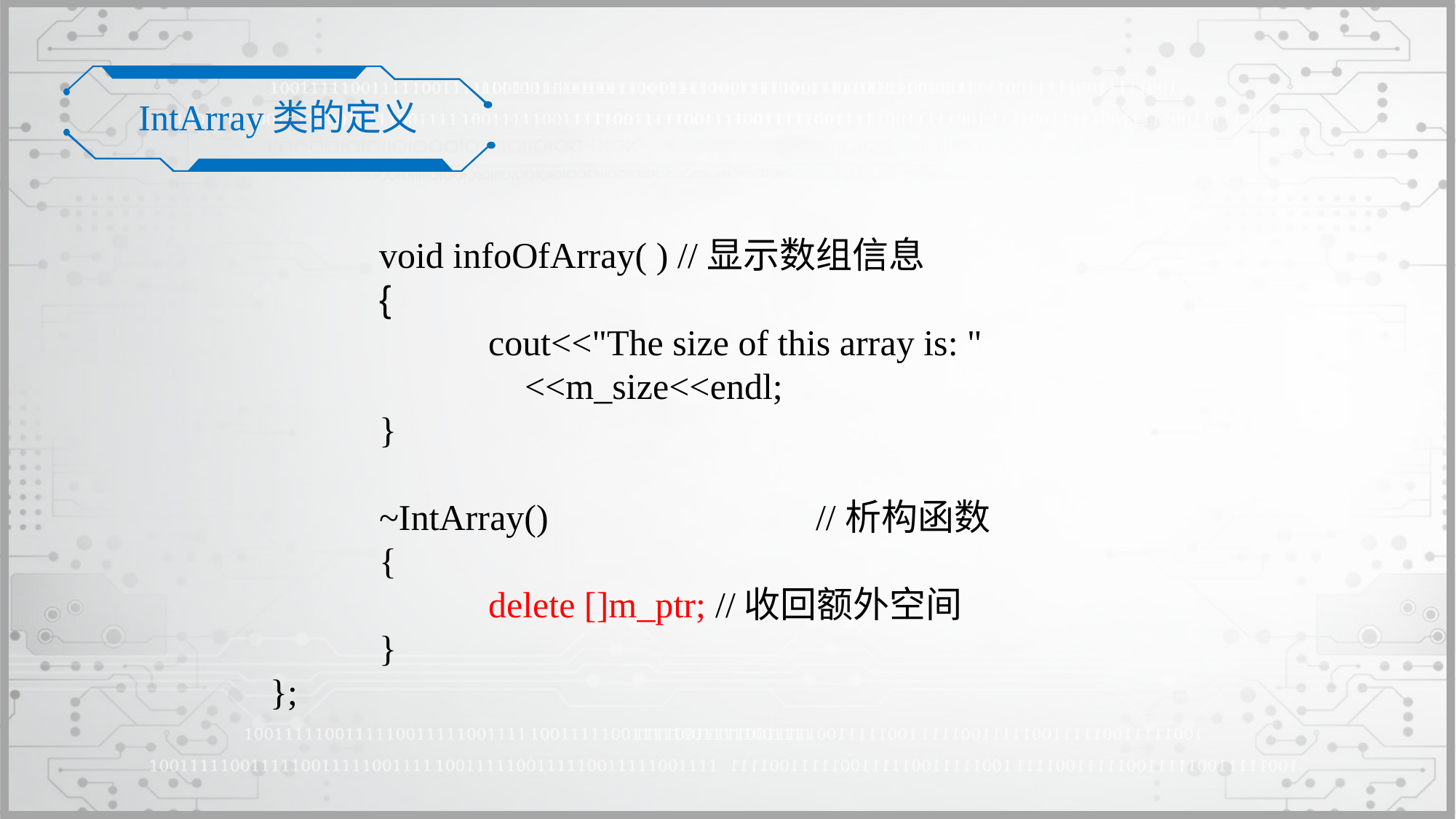

IntArray类的定义
	void infoOfArray( ) //显示数组信息
	{
		cout<<"The size of this array is: "
		    <<m_size<<endl;
	}

	~IntArray()			//析构函数
	{
		delete []m_ptr; //收回额外空间
	}
};